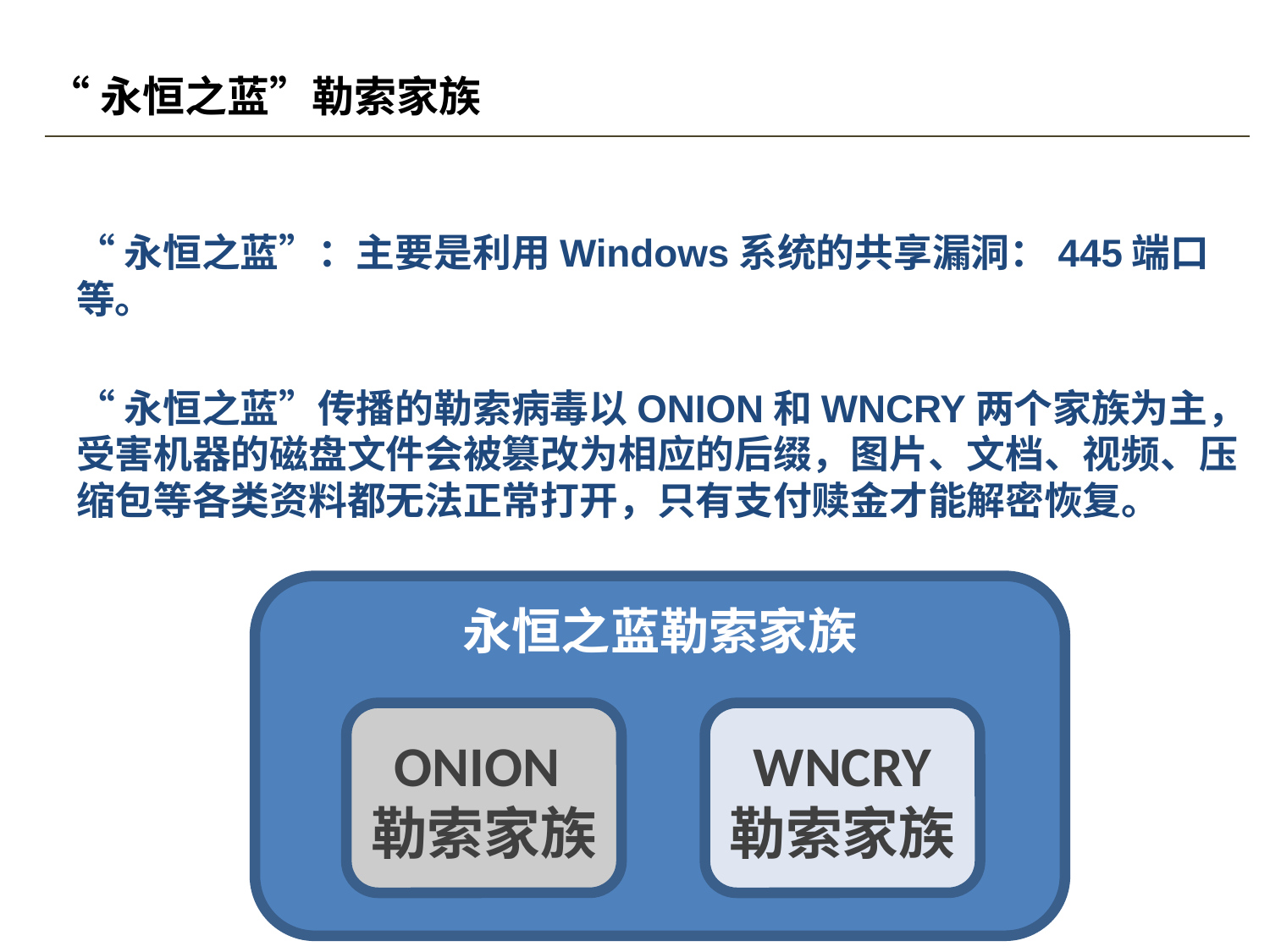

# “永恒之蓝”勒索家族
“永恒之蓝”：主要是利用Windows系统的共享漏洞：445端口等。

“永恒之蓝”传播的勒索病毒以ONION和WNCRY两个家族为主，受害机器的磁盘文件会被篡改为相应的后缀，图片、文档、视频、压缩包等各类资料都无法正常打开，只有支付赎金才能解密恢复。

永恒之蓝勒索家族
ONION勒索家族
WNCRY
勒索家族